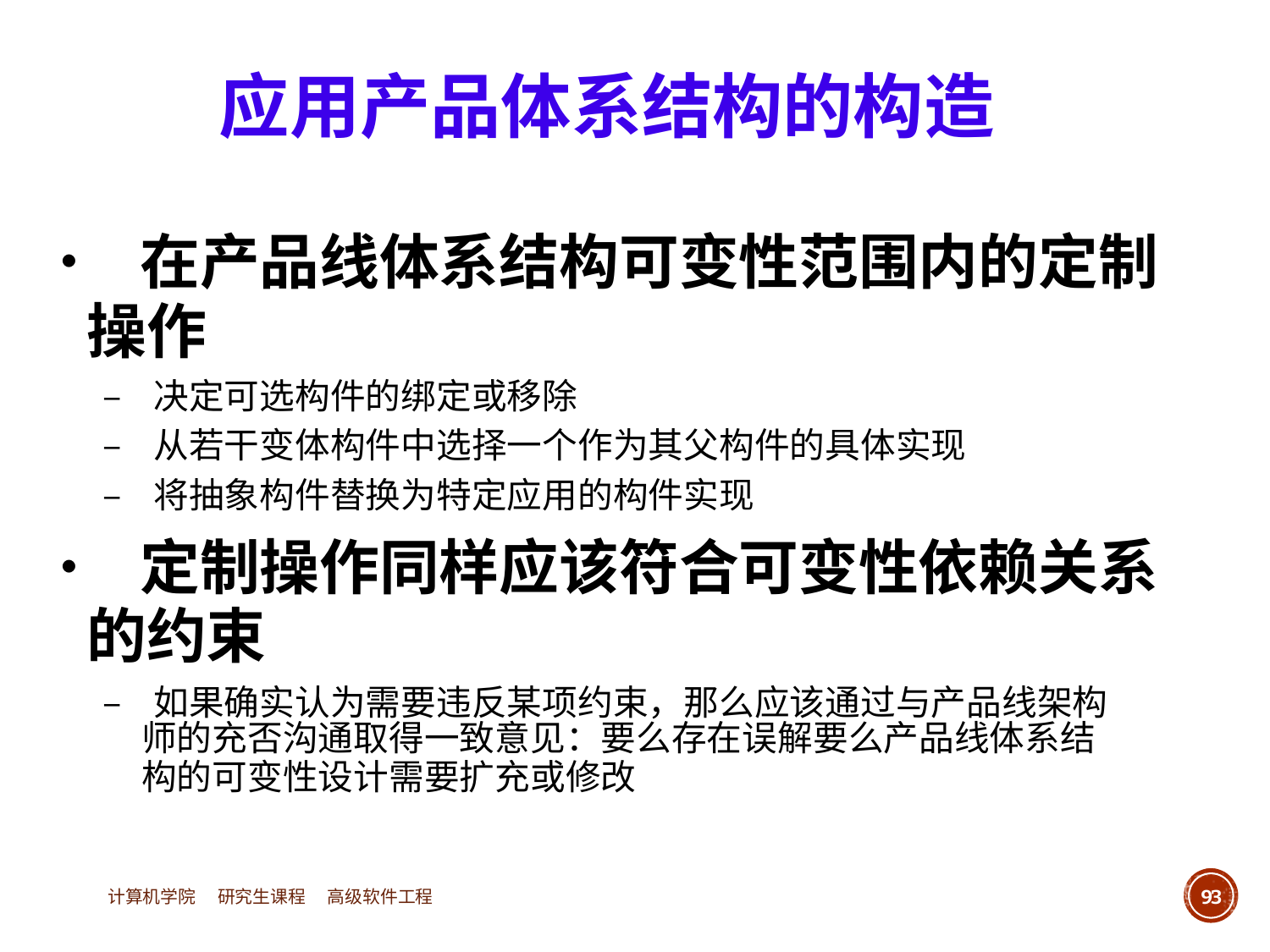

应用产品体系结构的构造

•  在产品线体系结构可变性范围内的定制
	操作
		–   决定可选构件的绑定或移除
		–   从若干变体构件中选择一个作为其父构件的具体实现
		–   将抽象构件替换为特定应用的构件实现
•  定制操作同样应该符合可变性依赖关系
	的约束
		–   如果确实认为需要违反某项约束，那么应该通过与产品线架构
			师的充否沟通取得一致意见：要么存在误解要么产品线体系结
			构的可变性设计需要扩充或修改
计算机学院    研究生课程    高级软件工程
93